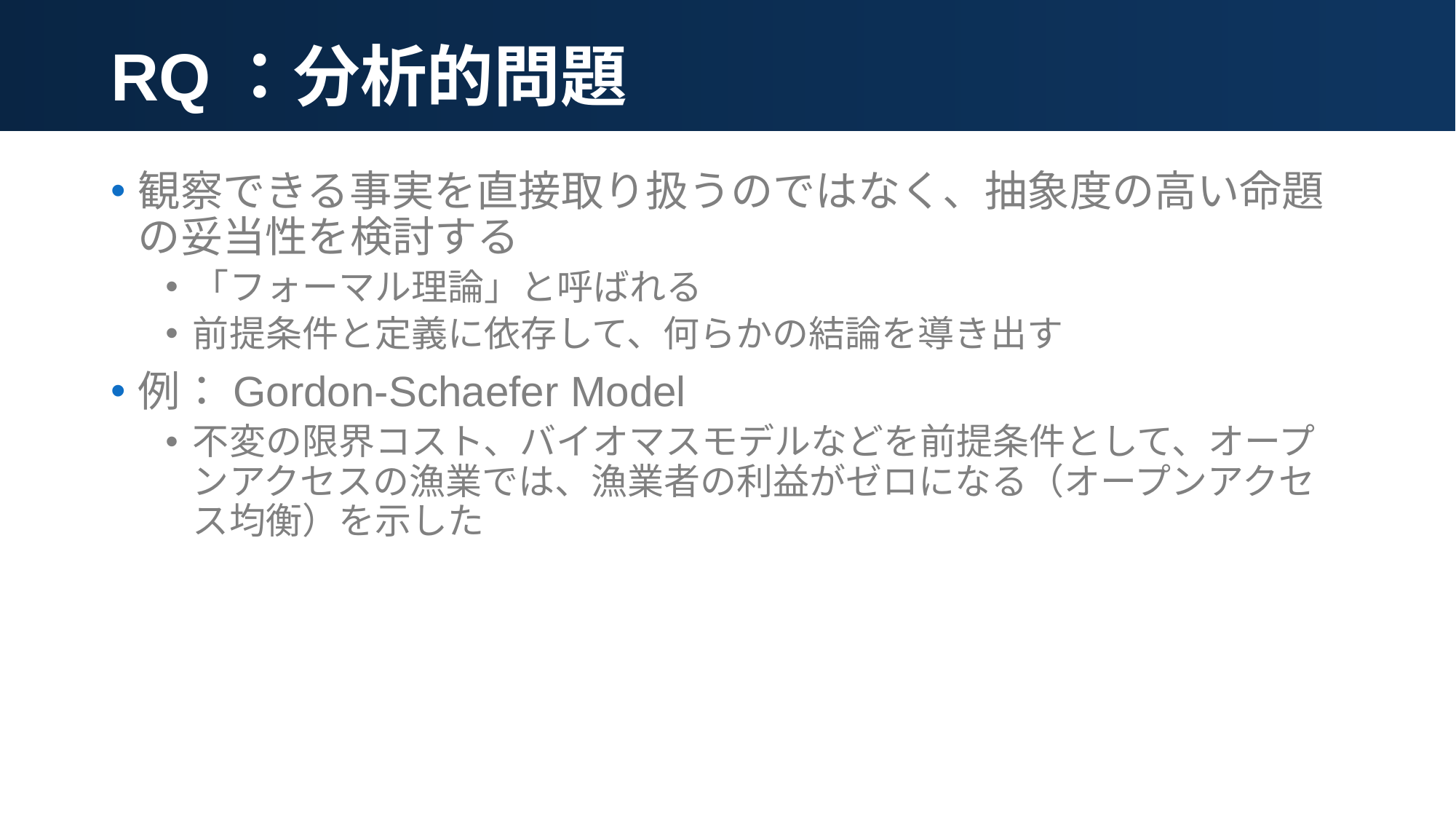

# RQ：分析的問題
観察できる事実を直接取り扱うのではなく、抽象度の高い命題の妥当性を検討する
「フォーマル理論」と呼ばれる
前提条件と定義に依存して、何らかの結論を導き出す
例：Gordon-Schaefer Model
不変の限界コスト、バイオマスモデルなどを前提条件として、オープンアクセスの漁業では、漁業者の利益がゼロになる（オープンアクセス均衡）を示した